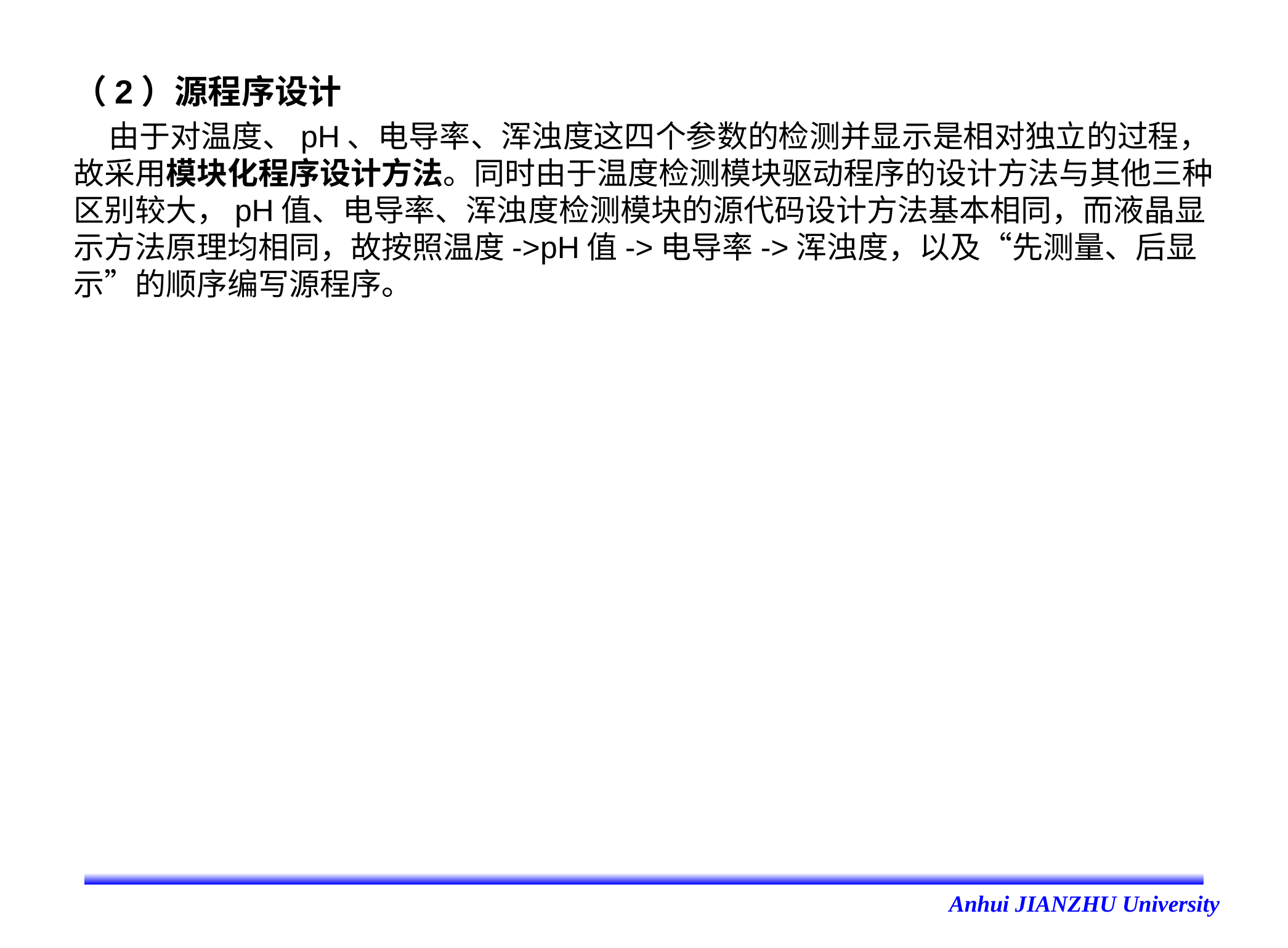

（2）源程序设计
    由于对温度、pH、电导率、浑浊度这四个参数的检测并显示是相对独立的过程，故采用模块化程序设计方法。同时由于温度检测模块驱动程序的设计方法与其他三种区别较大，pH值、电导率、浑浊度检测模块的源代码设计方法基本相同，而液晶显示方法原理均相同，故按照温度->pH值->电导率->浑浊度，以及“先测量、后显示”的顺序编写源程序。